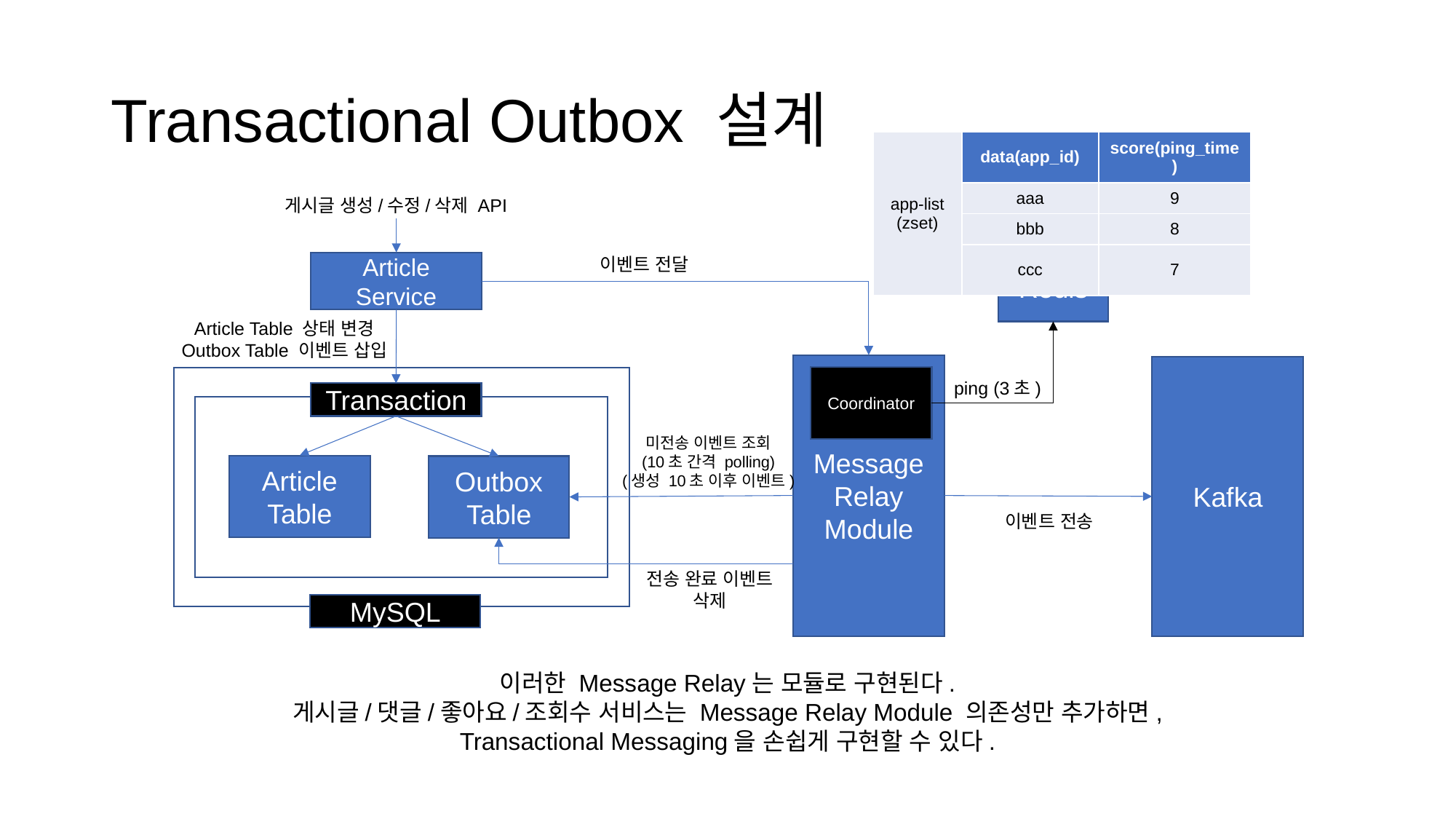

# Transactional Outbox 설계
| app-list (zset) | data(app\_id) | score(ping\_time) |
| --- | --- | --- |
|  | aaa | 9 |
|  | bbb | 8 |
|  | ccc | 7 |
게시글 생성/수정/삭제 API
이벤트 전달
Article Service
Redis
Article Table 상태 변경
Outbox Table 이벤트 삽입
Message
Relay
Module
Kafka
Coordinator

ping (3초)
Transaction

미전송 이벤트 조회
(10초 간격 polling)
(생성 10초 이후 이벤트)
Article Table
Outbox Table
이벤트 전송
전송 완료 이벤트
삭제
MySQL
이러한 Message Relay는 모듈로 구현된다.
게시글/댓글/좋아요/조회수 서비스는 Message Relay Module 의존성만 추가하면,
Transactional Messaging을 손쉽게 구현할 수 있다.